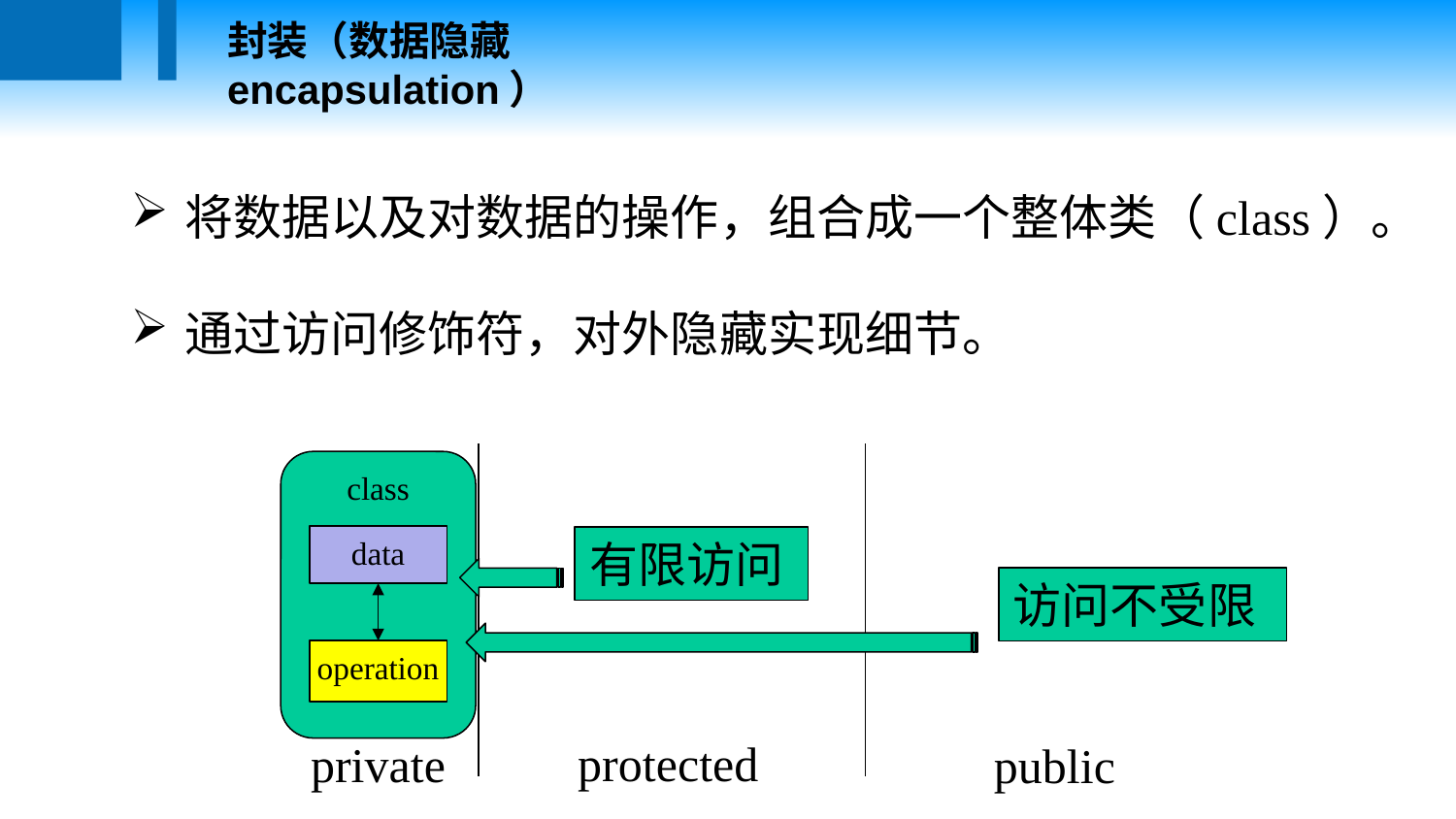

封装（数据隐藏 encapsulation）
将数据以及对数据的操作，组合成一个整体类（class）。

通过访问修饰符，对外隐藏实现细节。
class
data
有限访问

访问不受限

operation
protected
private
public